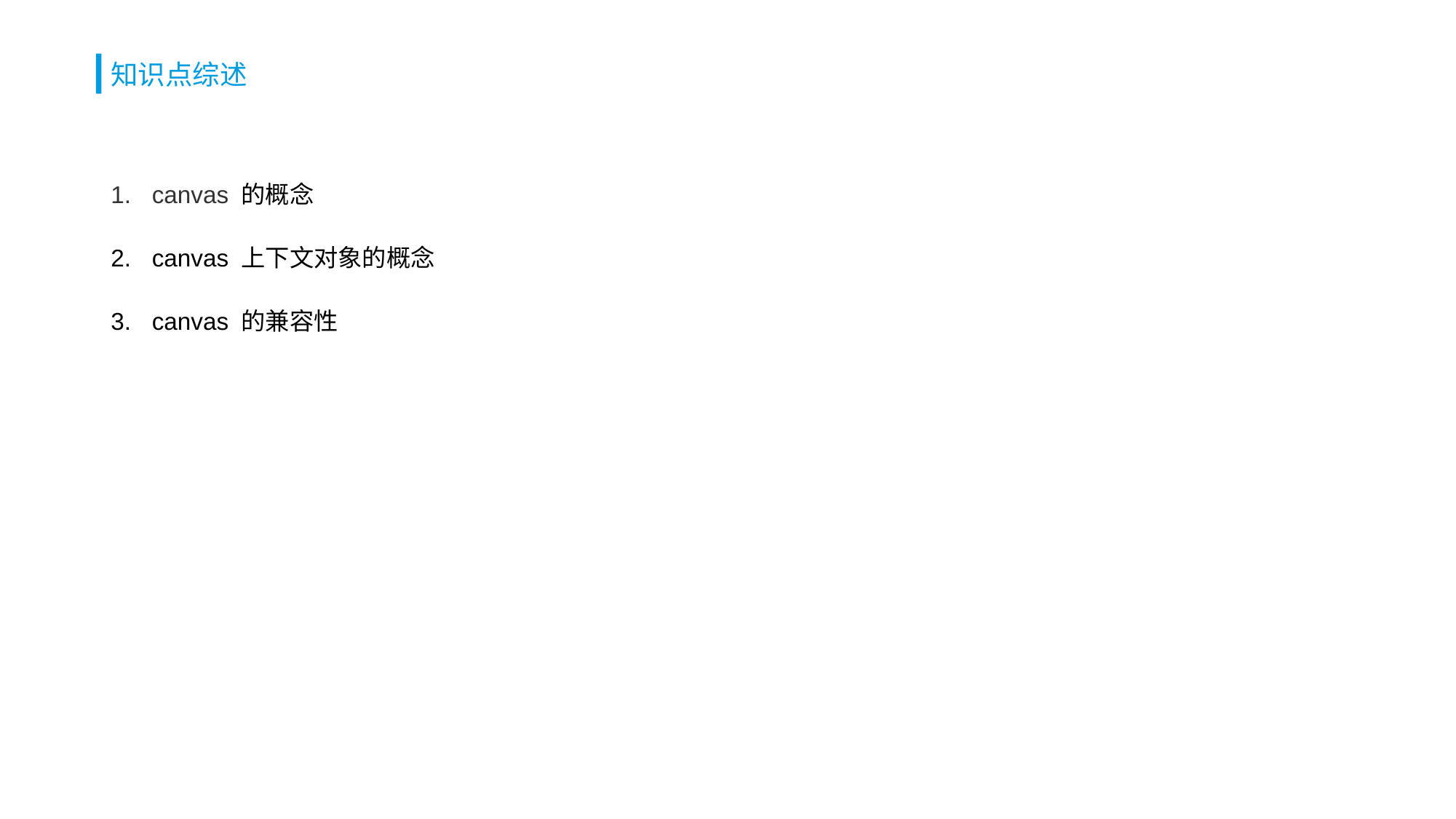

# 知识点综述
canvas 的概念
canvas 上下文对象的概念
canvas 的兼容性